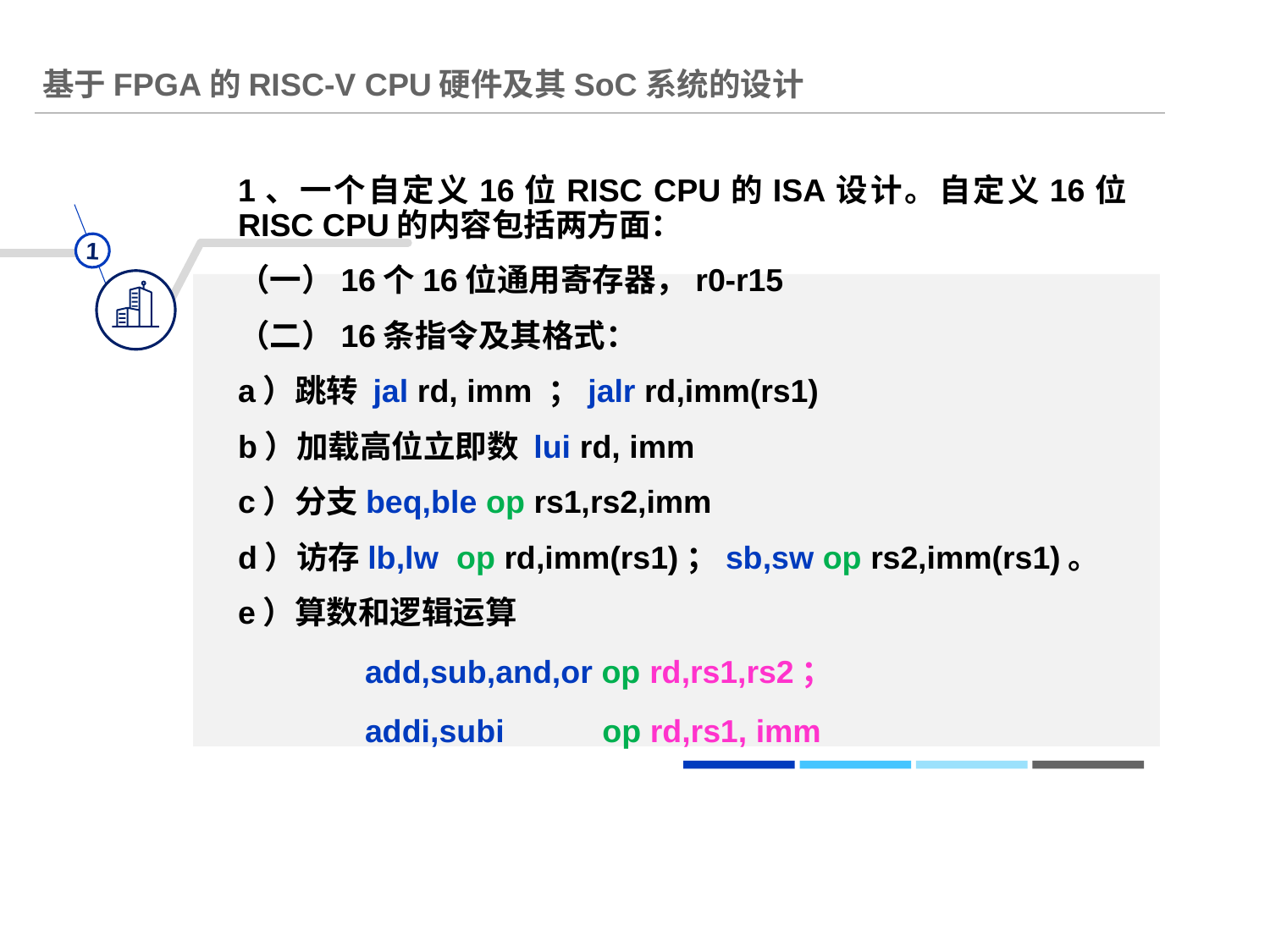

# 基于FPGA的RISC-V CPU硬件及其SoC系统的设计
1

1、一个自定义16位RISC CPU的ISA设计。自定义16位RISC CPU的内容包括两方面：
（一）16个16位通用寄存器，r0-r15
（二）16条指令及其格式：
a）跳转 jal rd, imm ；jalr rd,imm(rs1)
b）加载高位立即数 lui rd, imm
c）分支beq,ble op rs1,rs2,imm
d）访存lb,lw  op rd,imm(rs1)；sb,sw op rs2,imm(rs1)。
e）算数和逻辑运算
add,sub,and,or op rd,rs1,rs2；
addi,subi           op rd,rs1, imm

2